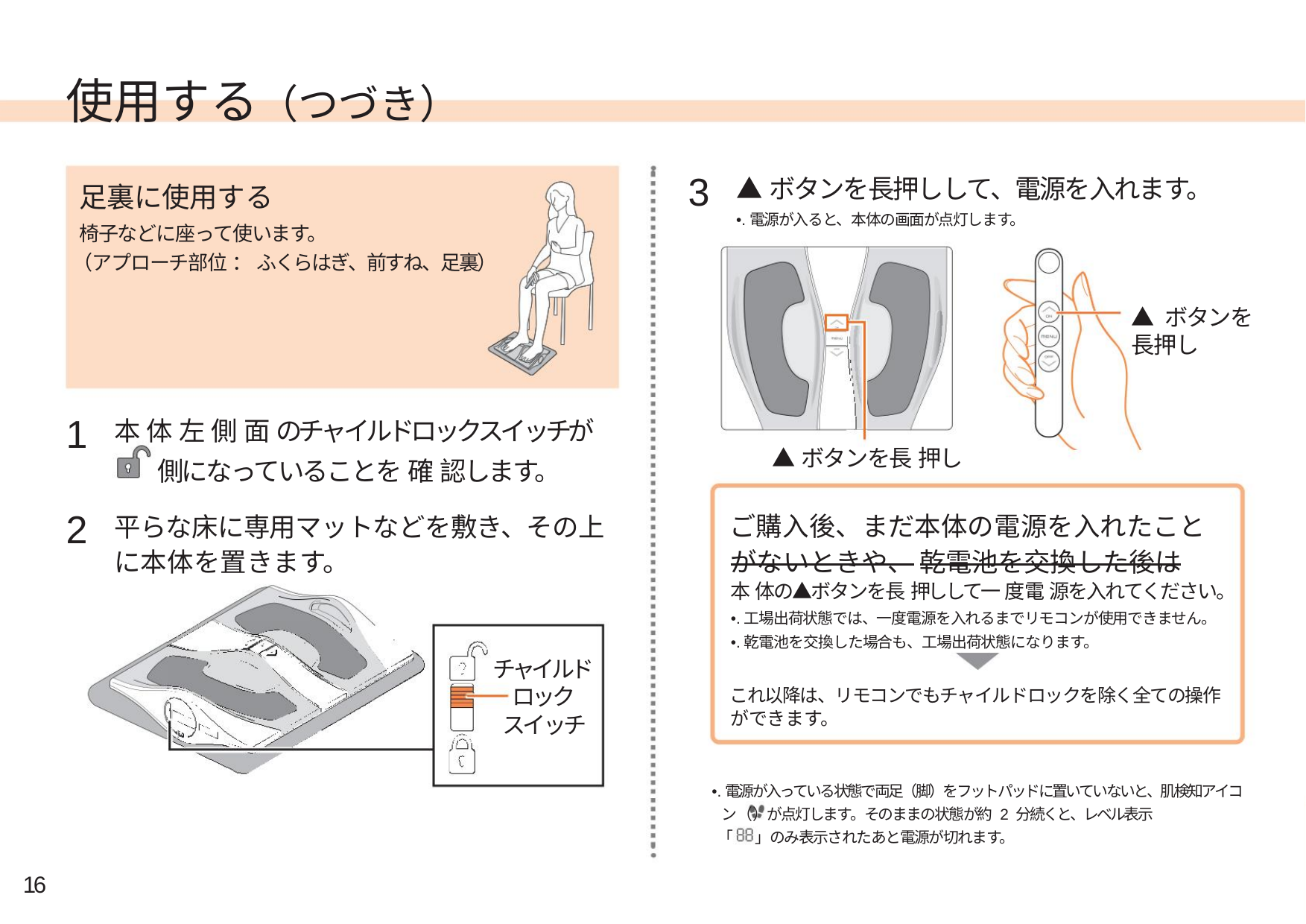

使用する（つづき）
3
▲ボタンを長押しして、電源を入れます。
•.電源が入ると、本体の画面が点灯します。
足裏に使用する
椅子などに座って使います。
（アプローチ部位 ： ふくらはぎ、前すね、足裏）
▲ ボタンを
長押し
1
本 体 左 側 面 のチャイルドロックスイッチが
側になっていることを 確 認します。
▲ボタンを長 押し
2
ご購入後、まだ本体の電源を入れたこと
がないときや、 乾電池を交換した後は
平らな床に専用マットなどを敷き、その上
に本体を置きます。
本 体の▲ボタンを長 押しして一 度電 源を入れてください。
•.工場出荷状態では、一度電源を入れるまでリモコンが使用できません。
•.乾電池を交換した場合も、工場出荷状態になります。
チャイルド
ロック
これ以降は、リモコンでもチャイルドロックを除く全ての操作
ができます。
スイッチ
•.電源が入っている状態で両足（脚）をフットパッドに置いていないと、肌検知アイコ
ン（）が点灯します。そのままの状態が約 2 分続くと、レベル表示
「
」のみ表示されたあと電源が切れます。
16